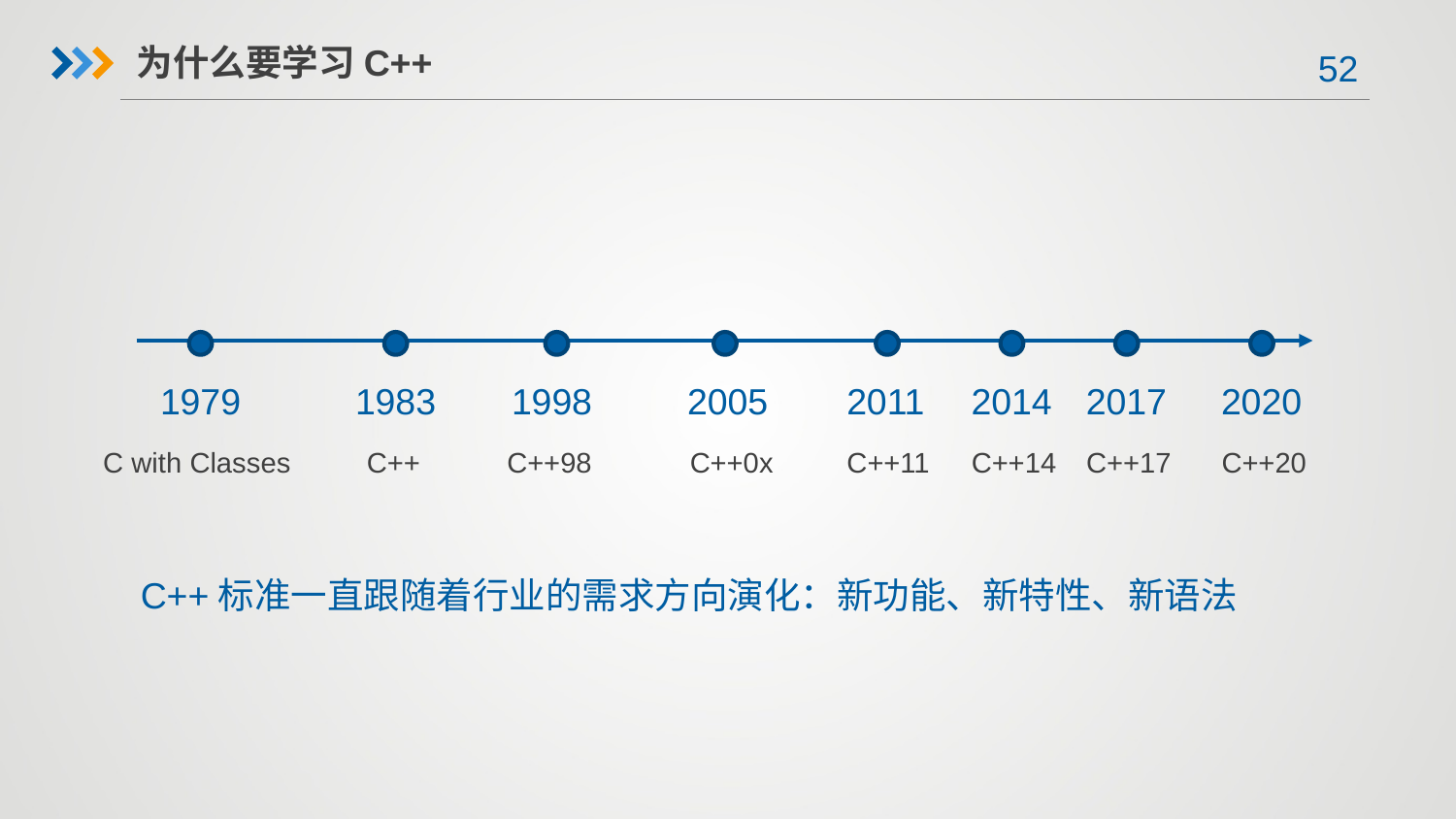

为什么要学习C++

1979
1983
1998
2005
2011
2014
2017
2020
C++
C++98
C++0x
C++11
C++14
C++17
C++20
C with Classes
C++标准一直跟随着行业的需求方向演化：新功能、新特性、新语法